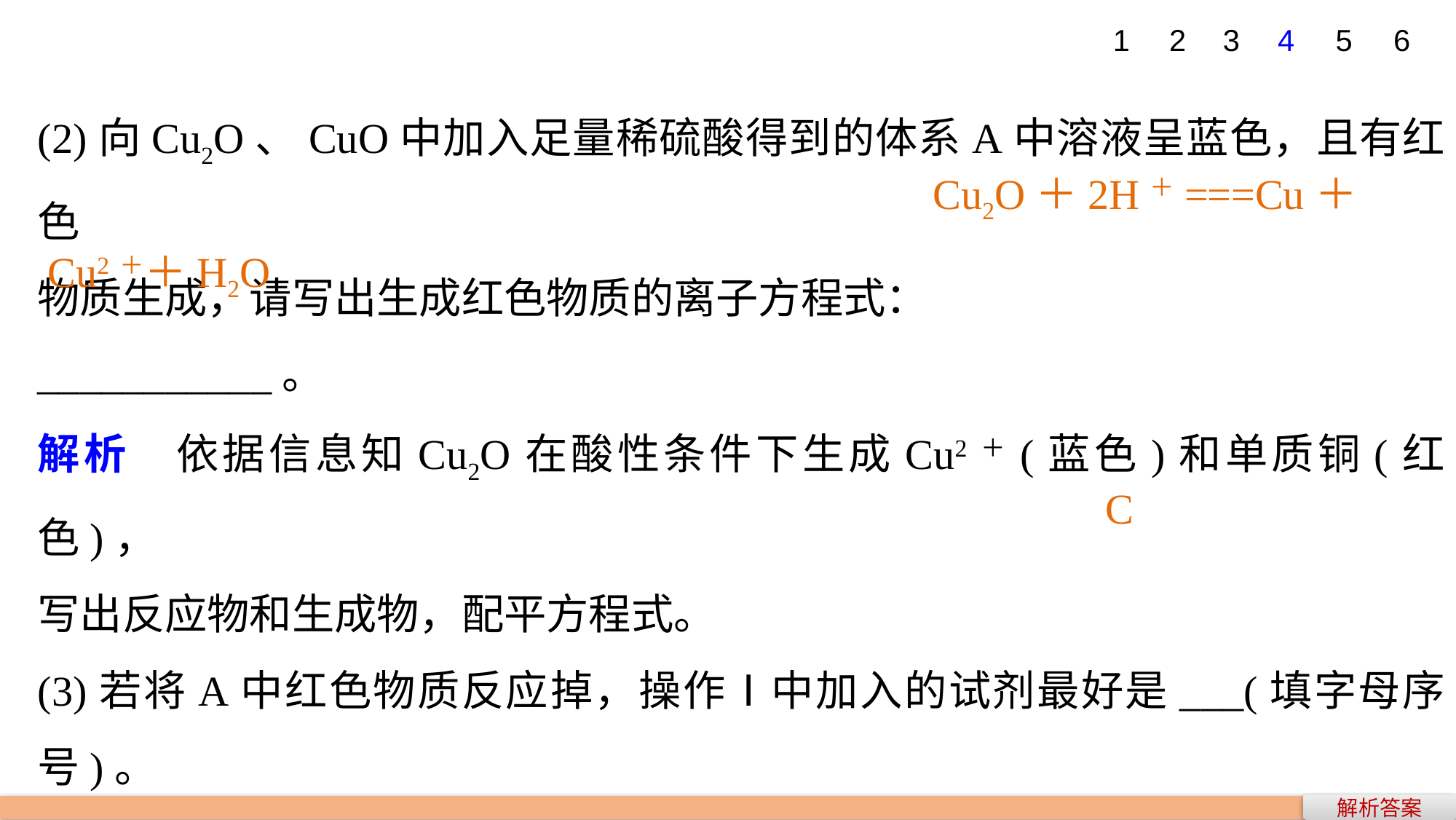

1
2
3
4
5
6
(2)向Cu2O、CuO中加入足量稀硫酸得到的体系A中溶液呈蓝色，且有红色
物质生成，请写出生成红色物质的离子方程式：
___________。
解析　依据信息知Cu2O在酸性条件下生成Cu2＋(蓝色)和单质铜(红色)，
写出反应物和生成物，配平方程式。
(3)若将A中红色物质反应掉，操作Ⅰ中加入的试剂最好是___(填字母序号)。
A.适量的NaNO3	B.适量的HNO3		C.适量的H2O2
解析　H2O2不产生污染物。
Cu2O＋2H＋===Cu＋
Cu2＋＋H2O
C
解析答案